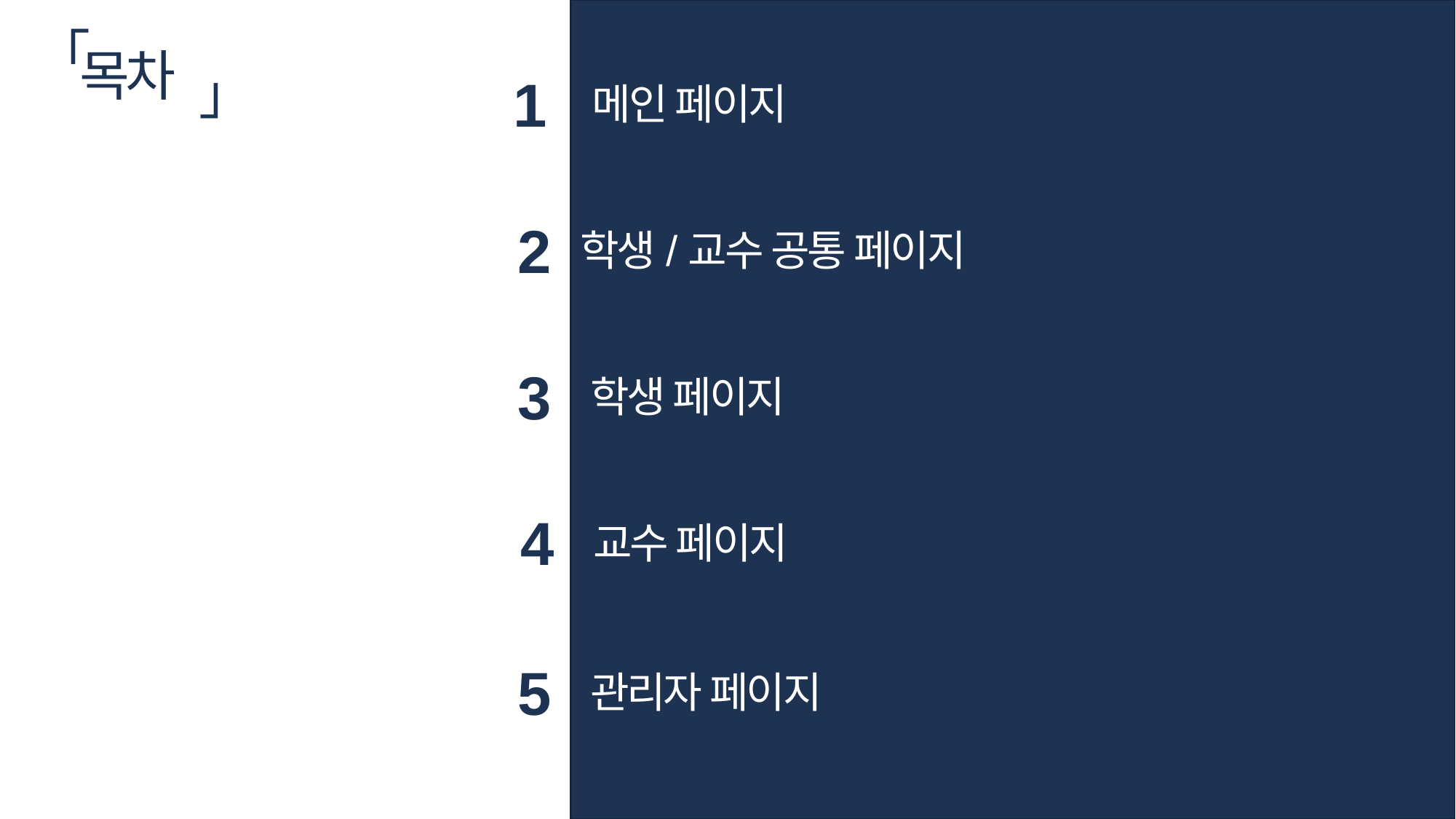

「
목차
」
1
메인 페이지
2
학생/교수 공통 페이지
3
학생 페이지
4
교수 페이지
5
관리자 페이지